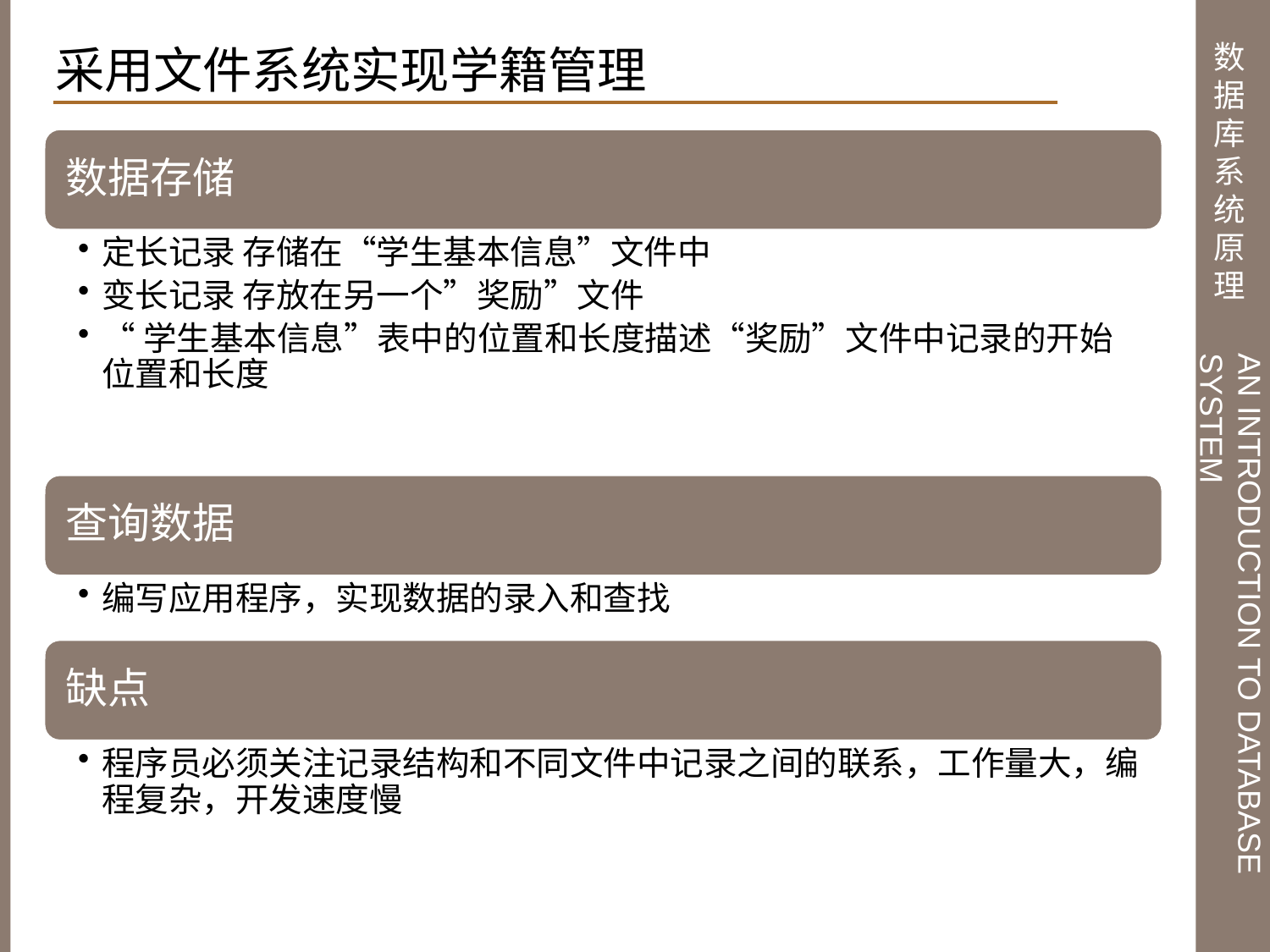

采用文件系统实现学籍管理

数据存储
定长记录 存储在“学生基本信息”文件中
变长记录 存放在另一个”奖励”文件
“学生基本信息”表中的位置和长度描述“奖励”文件中记录的开始位置和长度
查询数据
编写应用程序，实现数据的录入和查找
缺点
程序员必须关注记录结构和不同文件中记录之间的联系，工作量大，编程复杂，开发速度慢